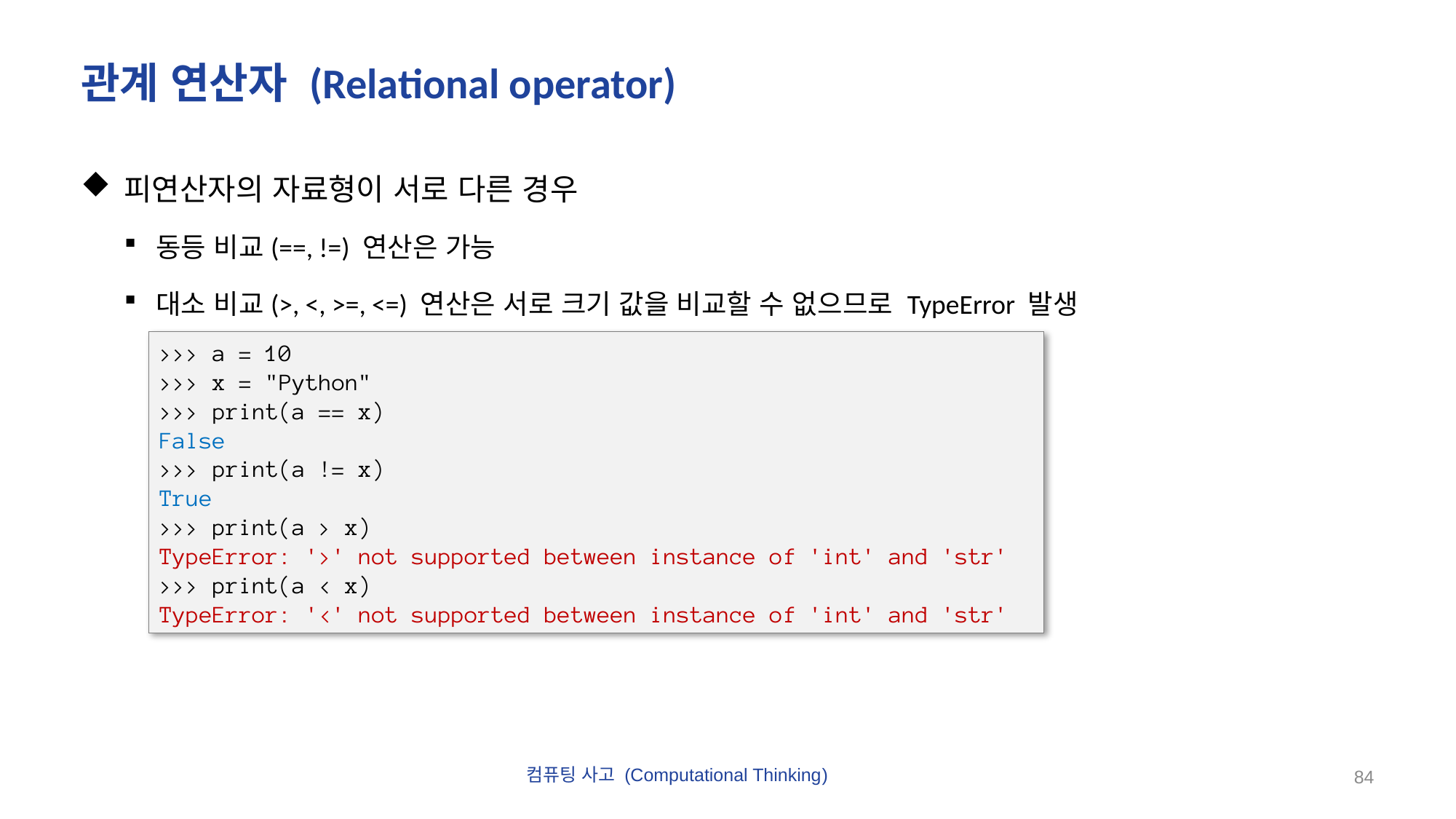

# 관계 연산자 (Relational operator)
피연산자의 자료형이 서로 다른 경우
동등 비교(==, !=) 연산은 가능
대소 비교(>, <, >=, <=) 연산은 서로 크기 값을 비교할 수 없으므로 TypeError 발생
>>> a = 10
>>> x = "Python"
>>> print(a == x)
False
>>> print(a != x)
True
>>> print(a > x)
TypeError: '>' not supported between instance of 'int' and 'str'
>>> print(a < x)
TypeError: '<' not supported between instance of 'int' and 'str'